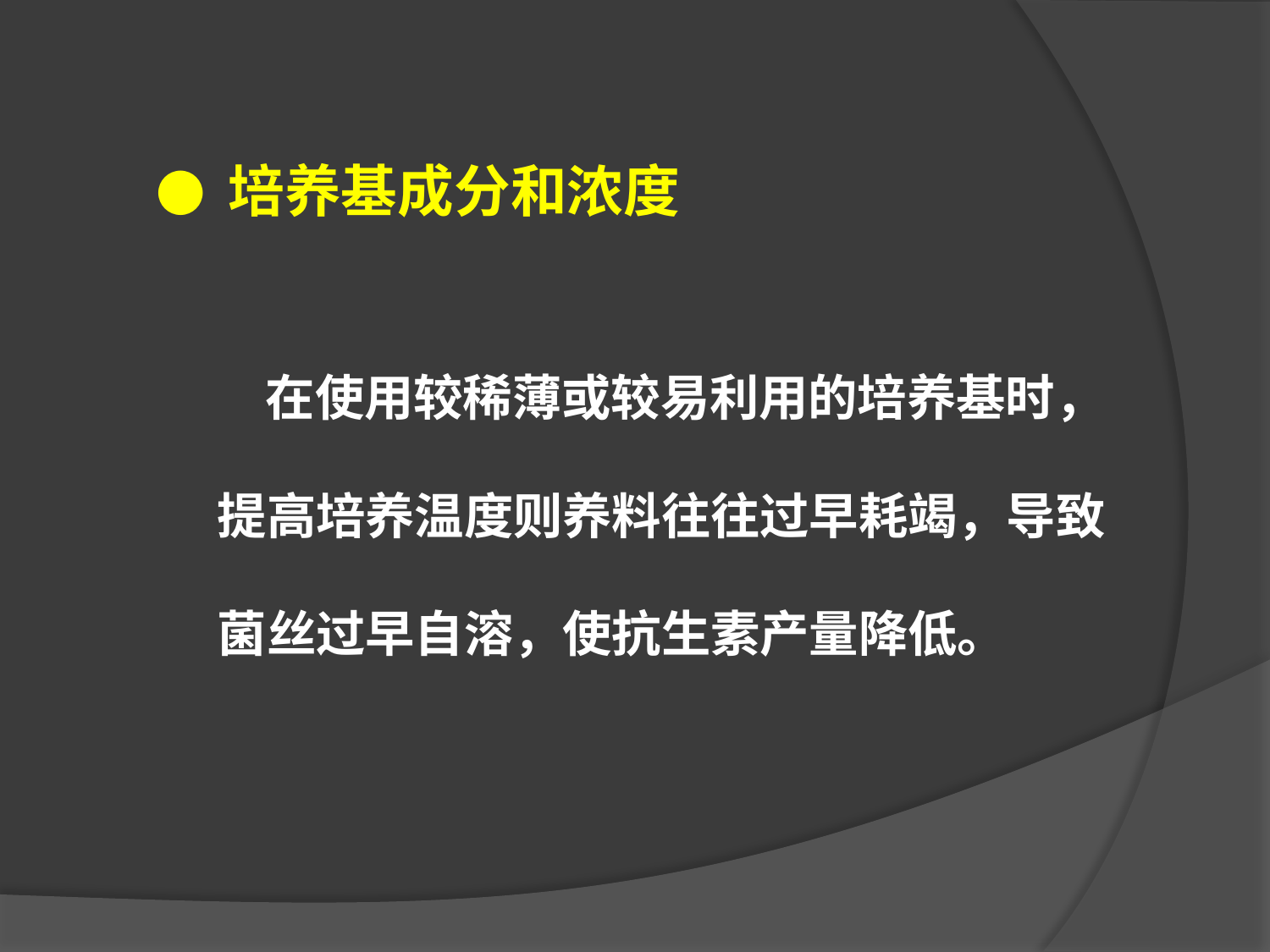

● 培养基成分和浓度
    在使用较稀薄或较易利用的培养基时，提高培养温度则养料往往过早耗竭，导致菌丝过早自溶，使抗生素产量降低。